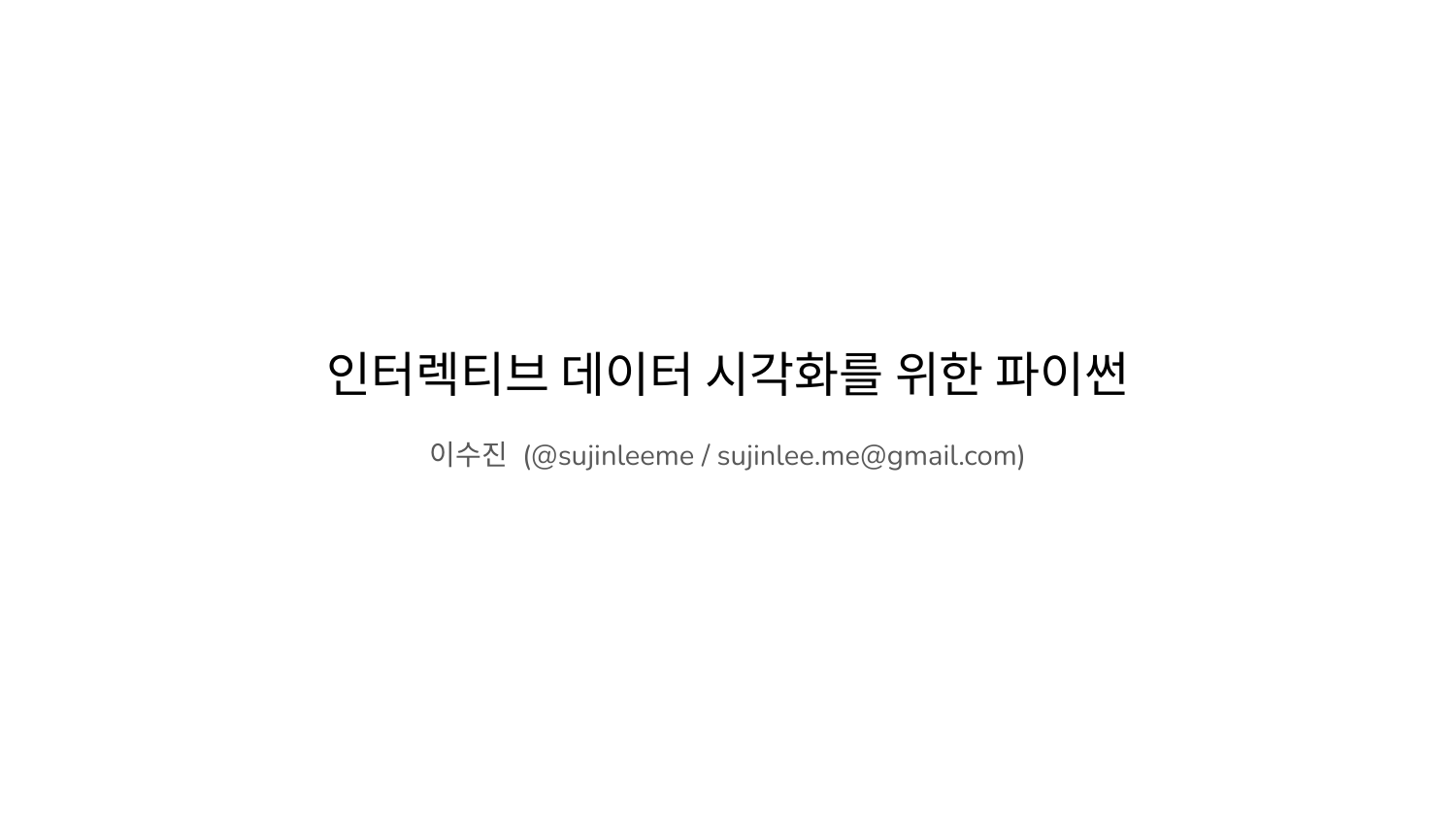

# 인터렉티브 데이터 시각화를 위한 파이썬
이수진 (@sujinleeme / sujinlee.me@gmail.com)